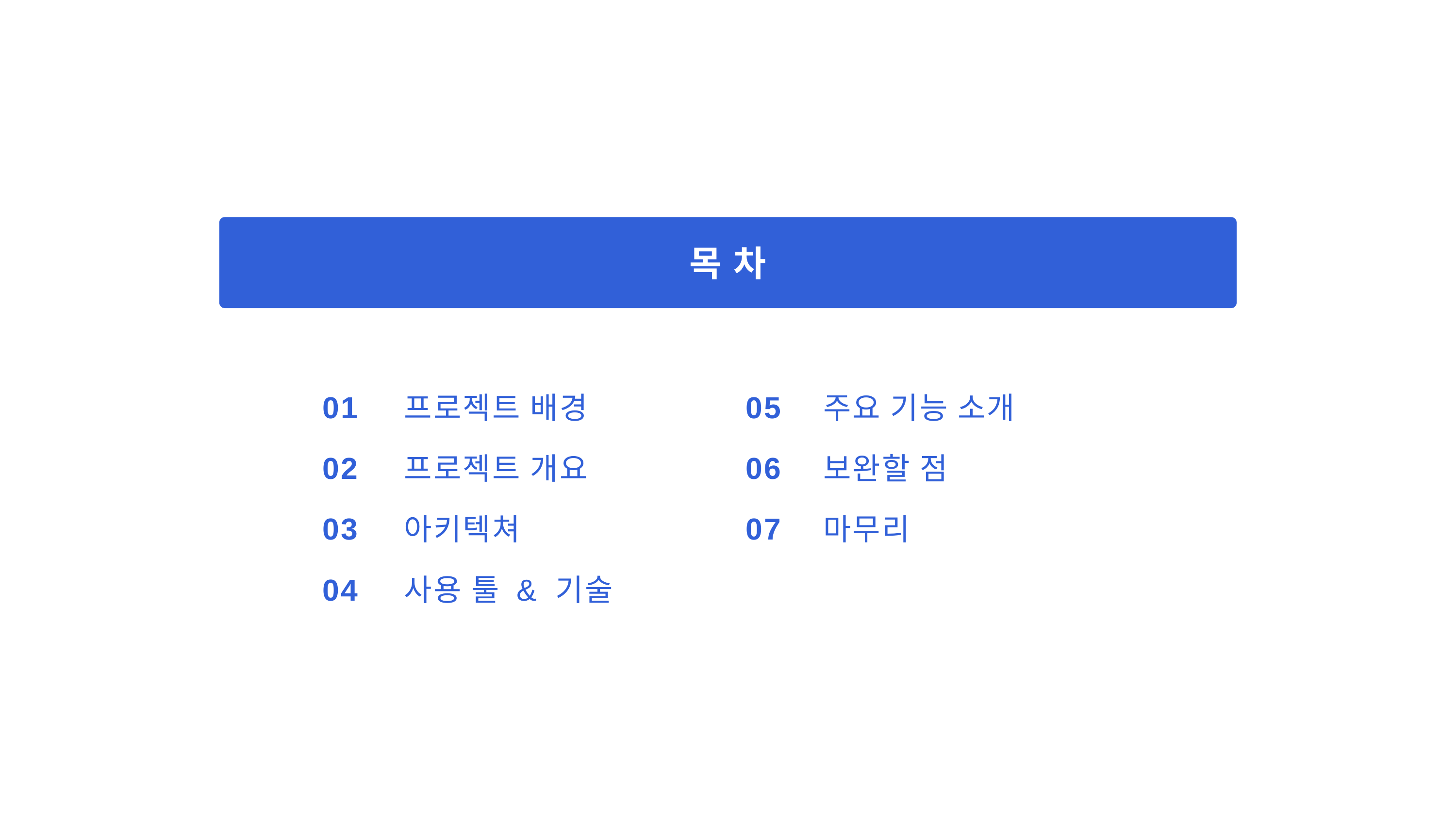

목 차
01
02
03
04
05
06
07

프로젝트 배경
프로젝트 개요
아키텍쳐
사용 툴 & 기술
주요 기능 소개
보완할 점
마무리